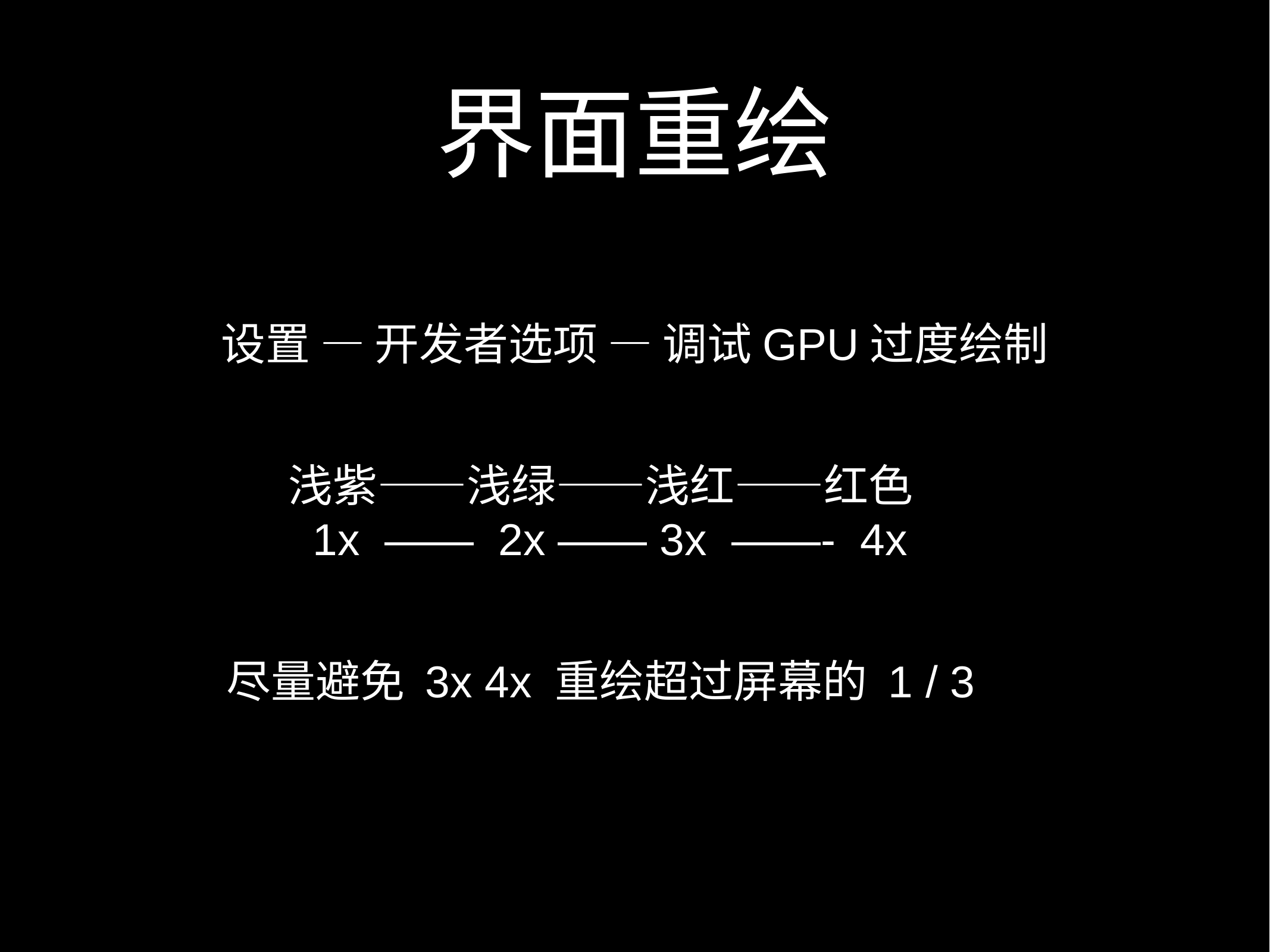

# 界面重绘
设置 — 开发者选项 — 调试GPU过度绘制
浅紫——浅绿——浅红——红色
  1x  ——  2x —— 3x  ——-  4x
尽量避免 3x 4x 重绘超过屏幕的 1 / 3